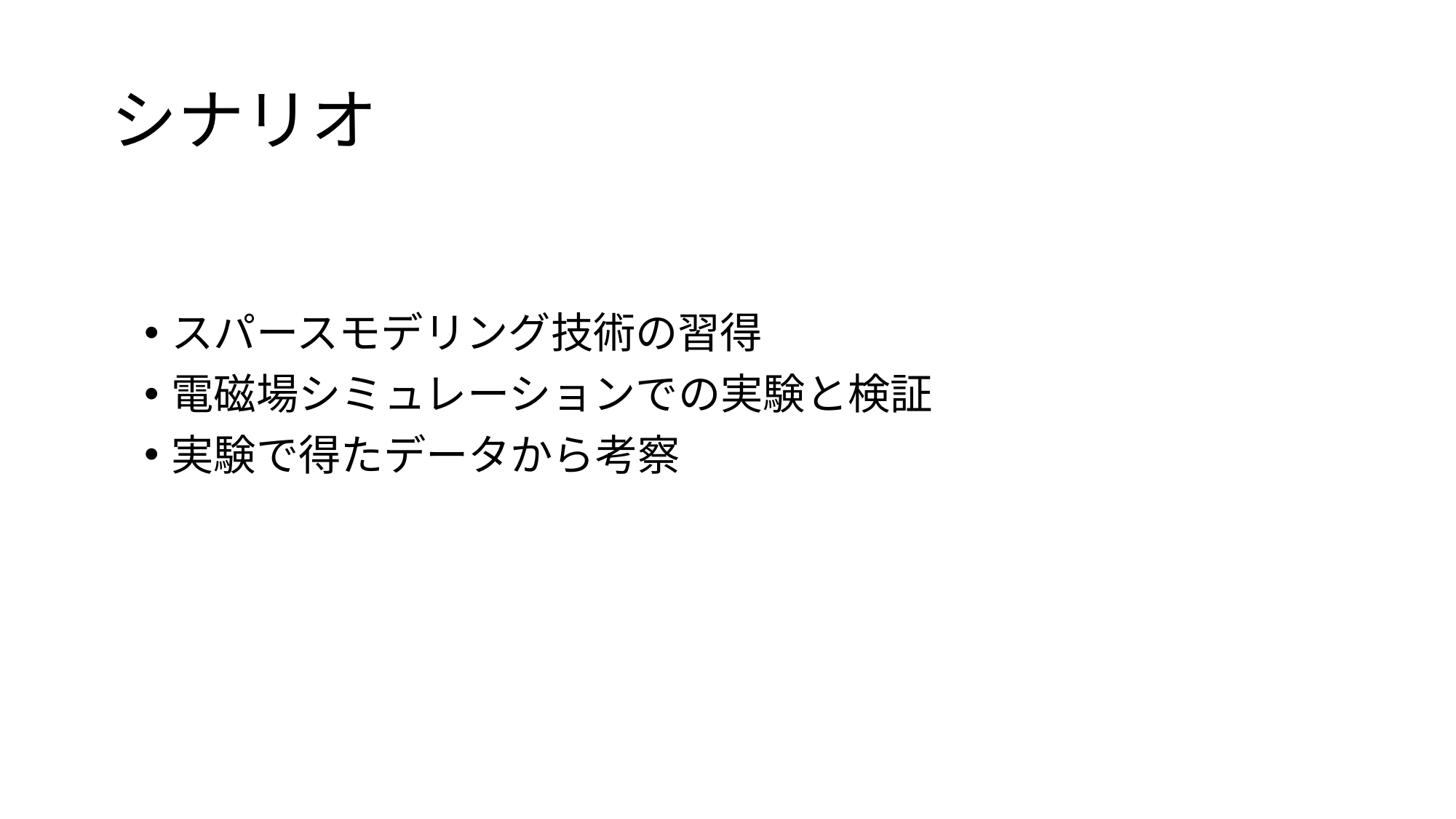

# シナリオ
スパースモデリング技術の習得
電磁場シミュレーションでの実験と検証
実験で得たデータから考察